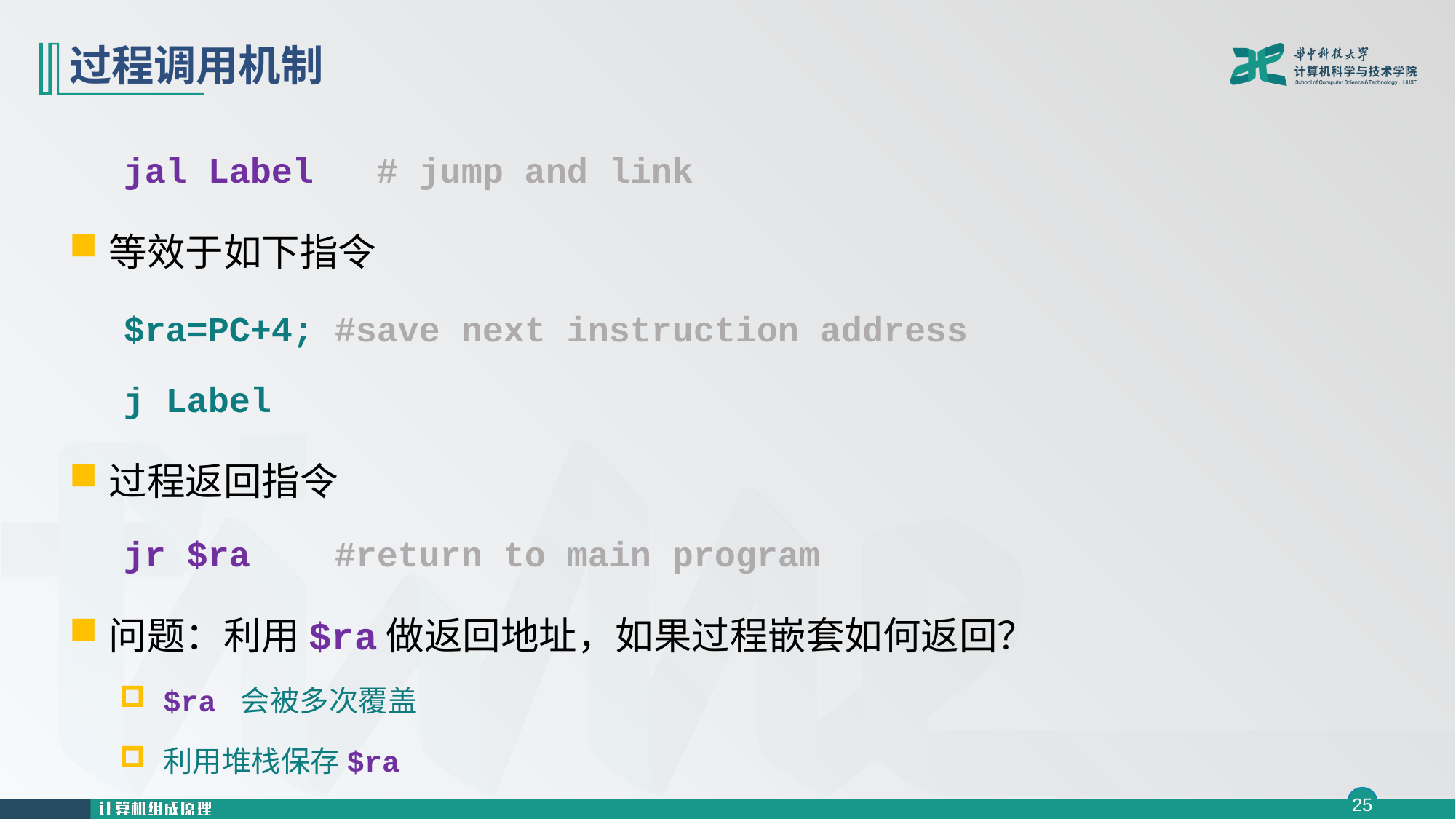

# 过程调用机制
jal Label   # jump and link
等效于如下指令
$ra=PC+4; #save next instruction address
j Label
过程返回指令
jr $ra    #return to main program
问题：利用$ra做返回地址，如果过程嵌套如何返回？
$ra 会被多次覆盖
利用堆栈保存$ra